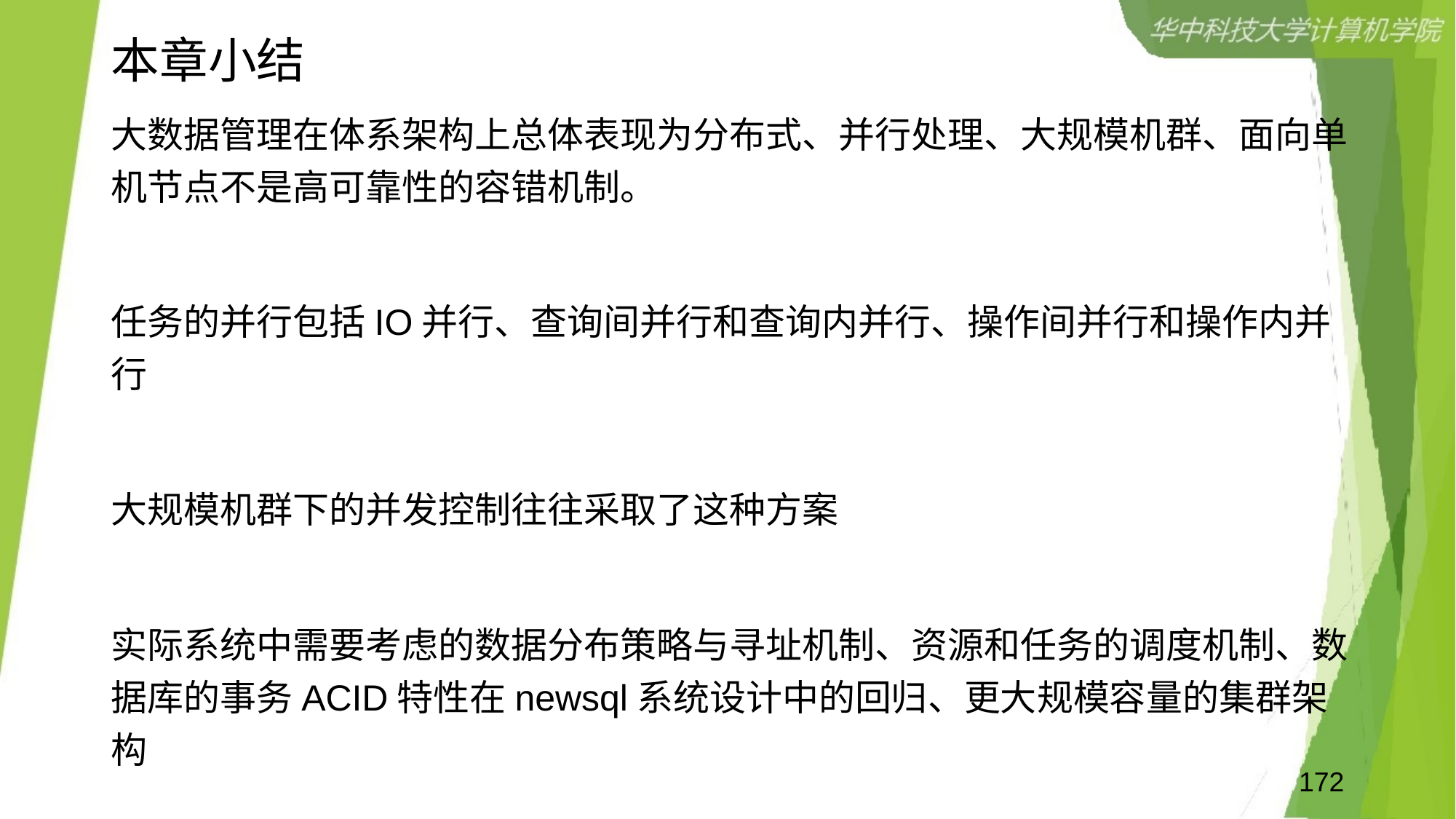

# 本章小结
大数据管理在体系架构上总体表现为分布式、并行处理、大规模机群、面向单机节点不是高可靠性的容错机制。

任务的并行包括IO并行、查询间并行和查询内并行、操作间并行和操作内并行

大规模机群下的并发控制往往采取了这种方案

实际系统中需要考虑的数据分布策略与寻址机制、资源和任务的调度机制、数据库的事务ACID特性在newsql系统设计中的回归、更大规模容量的集群架构
172